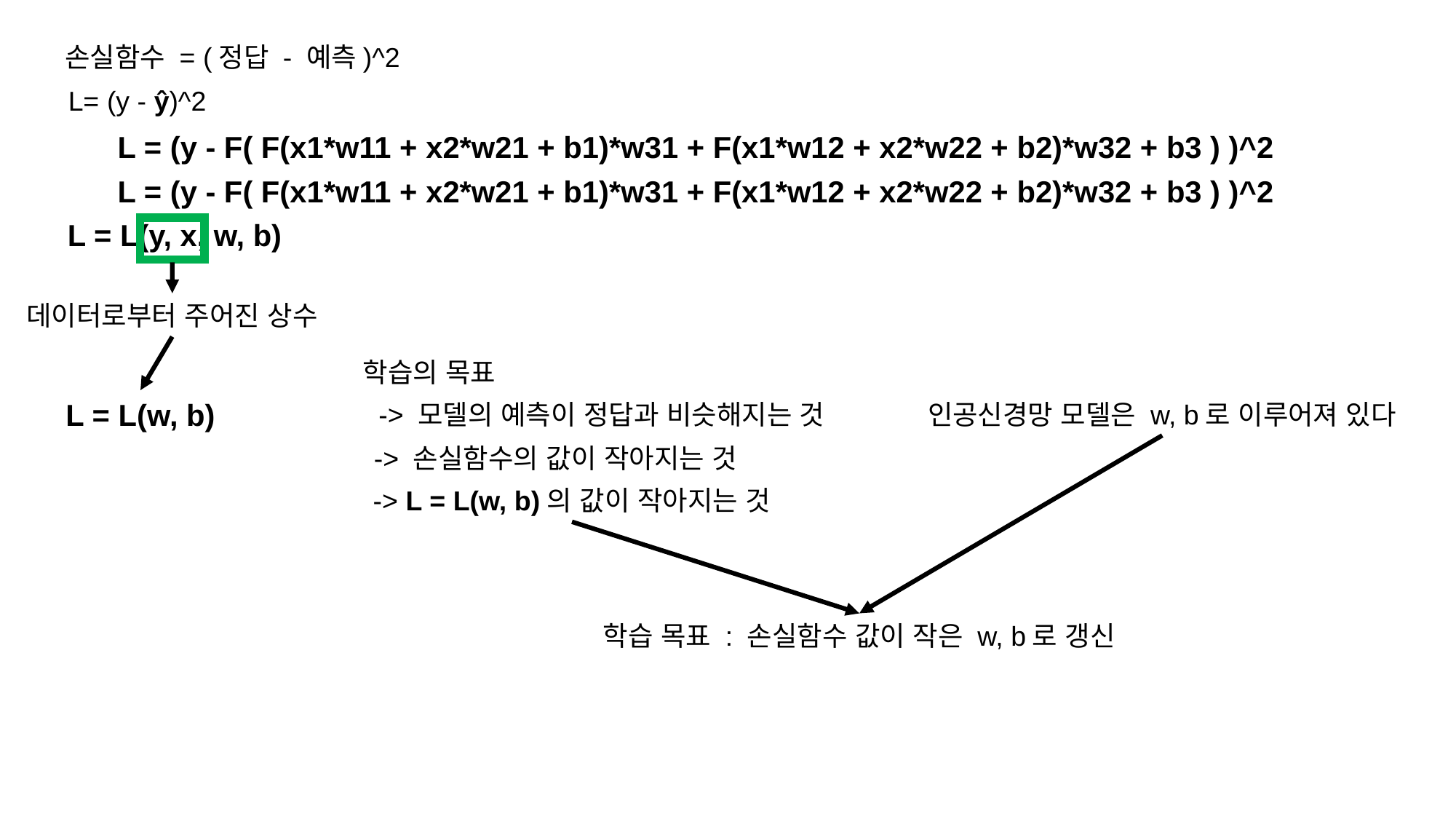

손실함수 = (정답 - 예측)^2
L= (y - ŷ)^2
L = (y - F( F(x1*w11 + x2*w21 + b1)*w31 + F(x1*w12 + x2*w22 + b2)*w32 + b3 ) )^2
L = (y - F( F(x1*w11 + x2*w21 + b1)*w31 + F(x1*w12 + x2*w22 + b2)*w32 + b3 ) )^2
L = L(y, x, w, b)

데이터로부터 주어진 상수
학습의 목표
L = L(w, b)
-> 모델의 예측이 정답과 비슷해지는 것
인공신경망 모델은 w, b로 이루어져 있다
-> 손실함수의 값이 작아지는 것
-> L = L(w, b)의 값이 작아지는 것
학습 목표 : 손실함수 값이 작은 w, b로 갱신